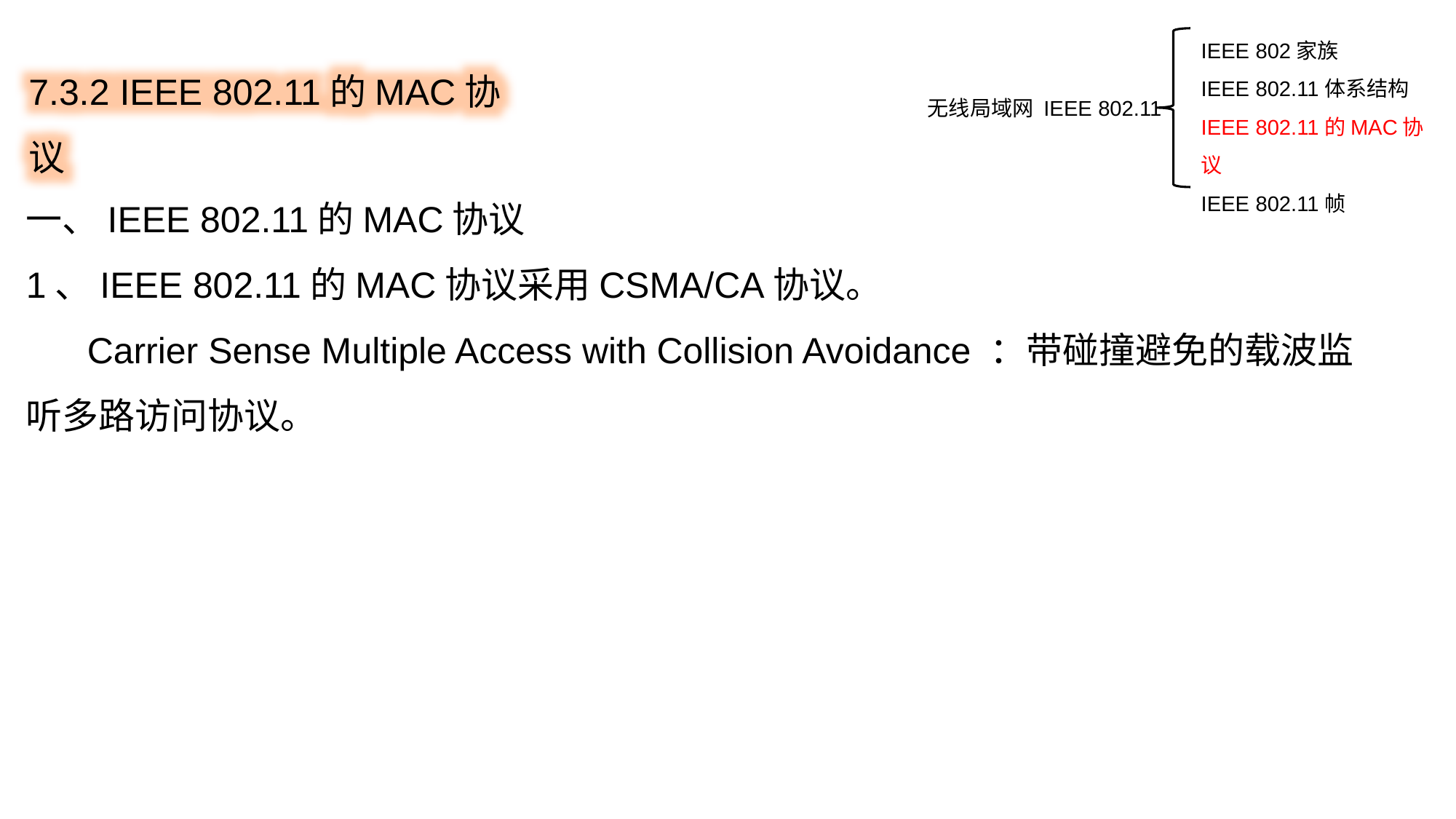

IEEE 802家族
IEEE 802.11体系结构
IEEE 802.11的MAC协议
IEEE 802.11帧

7.3.2 IEEE 802.11的MAC协议
无线局域网 IEEE 802.11
一、IEEE 802.11的MAC协议
1、IEEE 802.11的MAC协议采用CSMA/CA协议。
      Carrier Sense Multiple Access with Collision Avoidance ：带碰撞避免的载波监听多路访问协议。